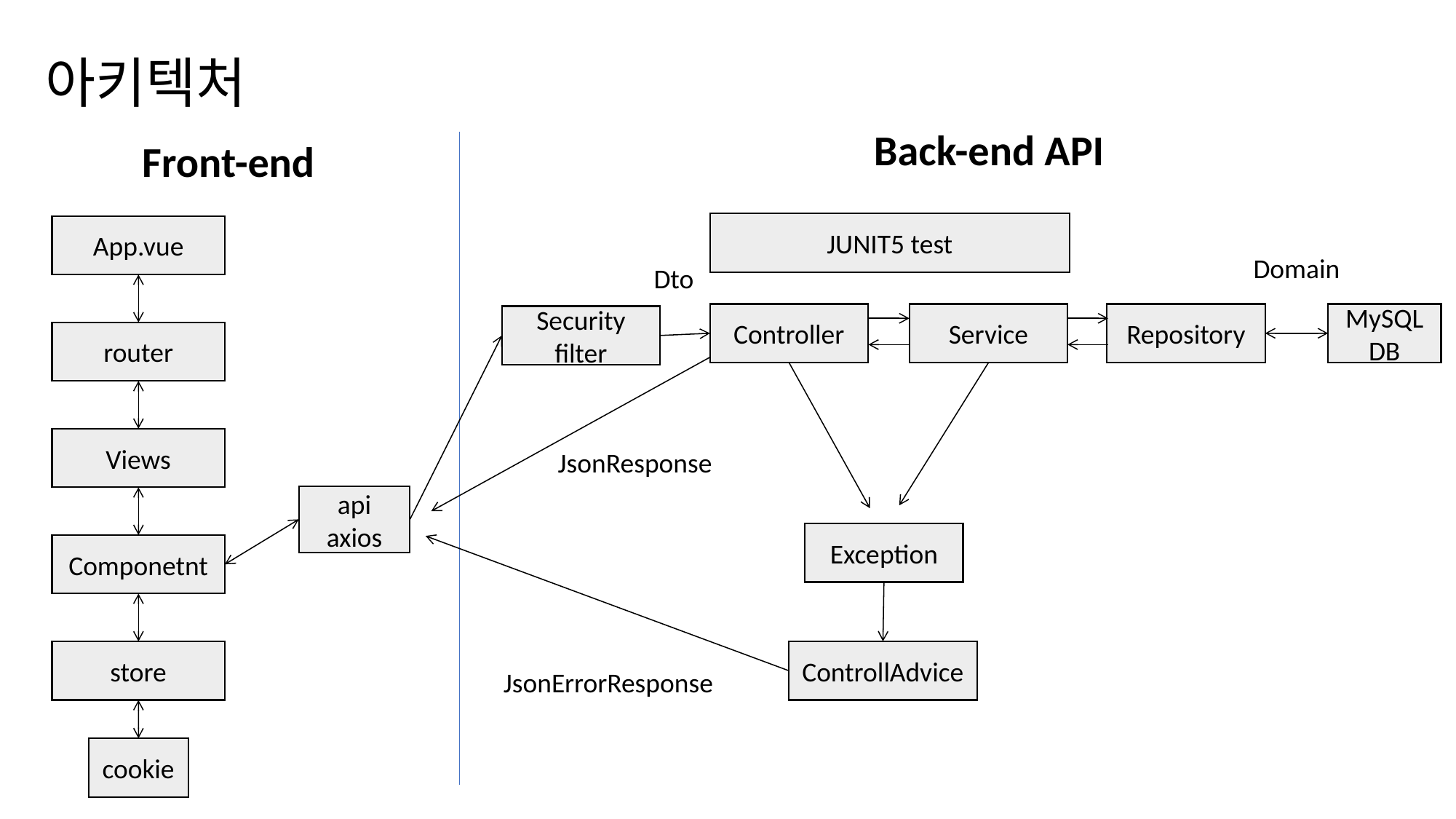

# 아키텍처
Back-end API
Front-end
JUNIT5 test
App.vue
Domain
Dto
Controller
Service
Repository
MySQLDB
Security
filter
router
Views
JsonResponse
api
axios
Exception
Componetnt
store
ControllAdvice
JsonErrorResponse
cookie